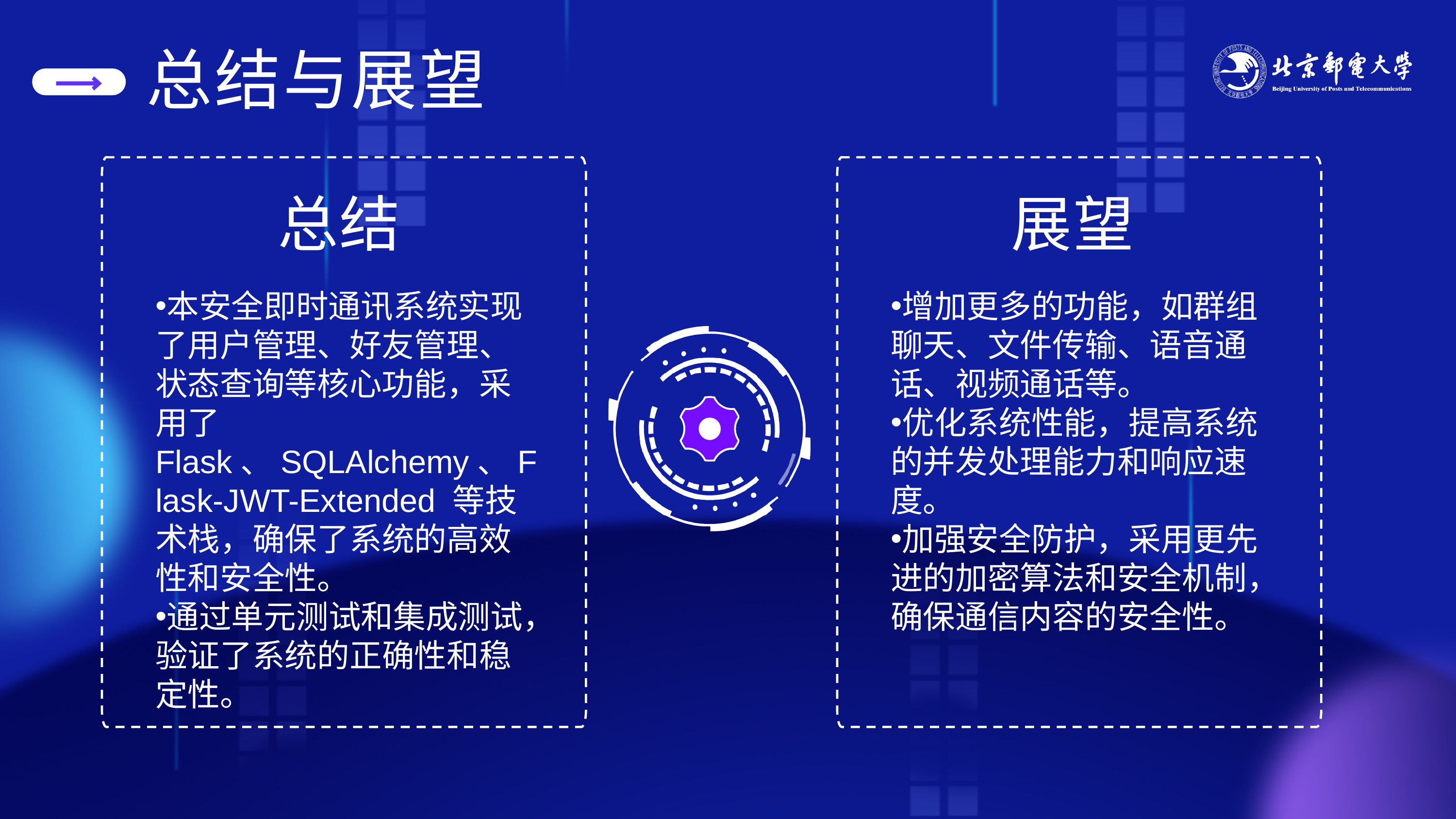

总结与展望

总结
展望
本安全即时通讯系统实现了用户管理、好友管理、状态查询等核心功能，采用了 Flask、SQLAlchemy、Flask-JWT-Extended 等技术栈，确保了系统的高效性和安全性。
通过单元测试和集成测试，验证了系统的正确性和稳定性。
增加更多的功能，如群组聊天、文件传输、语音通话、视频通话等。
优化系统性能，提高系统的并发处理能力和响应速度。
加强安全防护，采用更先进的加密算法和安全机制，确保通信内容的安全性。